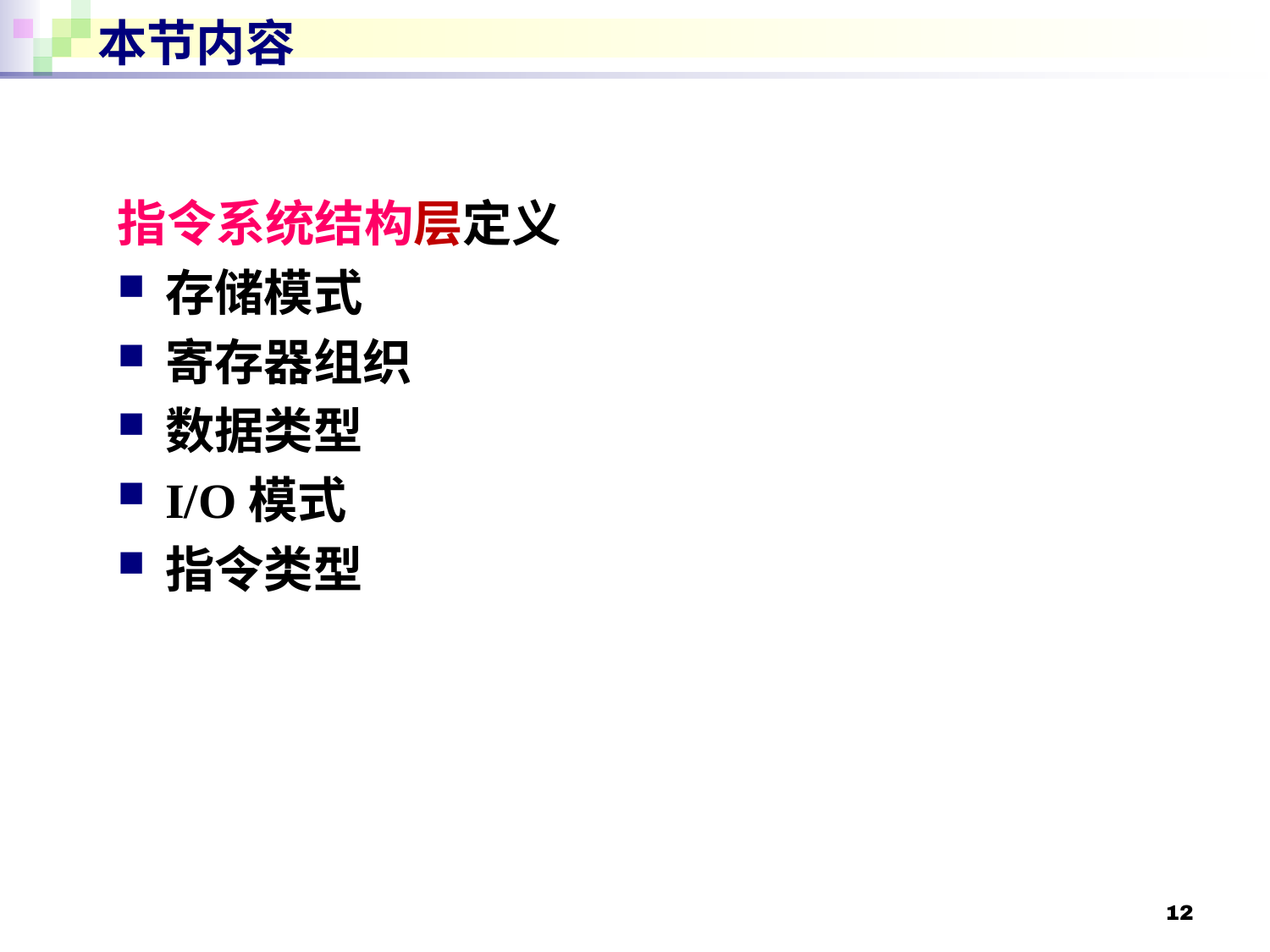

# 本节内容
指令系统结构层定义
存储模式
寄存器组织
数据类型
I/O模式
指令类型
12